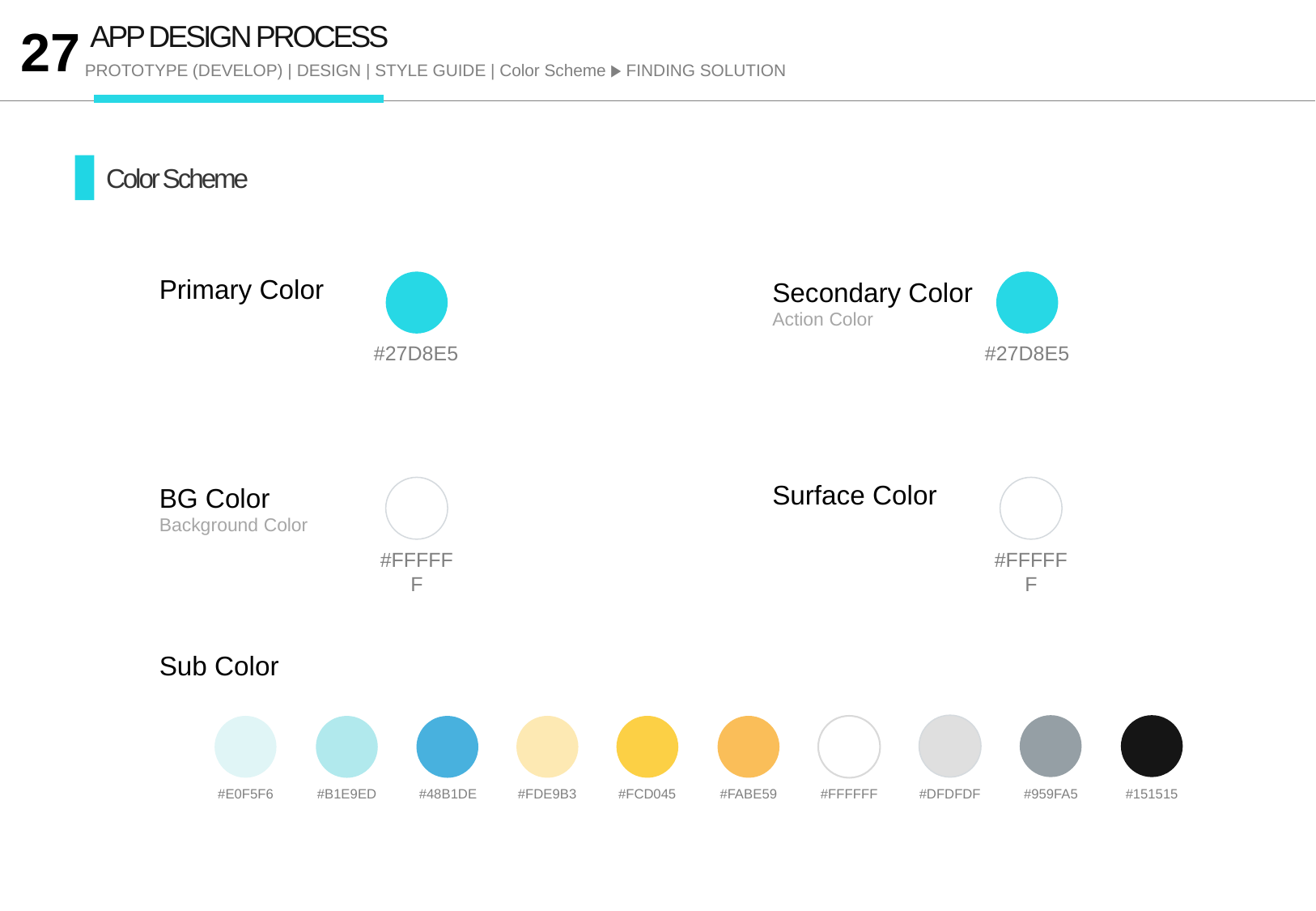

APP DESIGN PROCESS
27
PROTOTYPE (DEVELOP) | DESIGN | STYLE GUIDE | Color Scheme ▶ FINDING SOLUTION
Color Scheme

내용 입력
Primary Color
Secondary Color
Action Color

#27D8E5
#27D8E5
BG Color
Background Color
Surface Color

#FFFFFF
#FFFFFF
Sub Color

#E0F5F6
#B1E9ED
#48B1DE
#FDE9B3
#FCD045
#FABE59
#FFFFFF
#DFDFDF
#959FA5
#151515